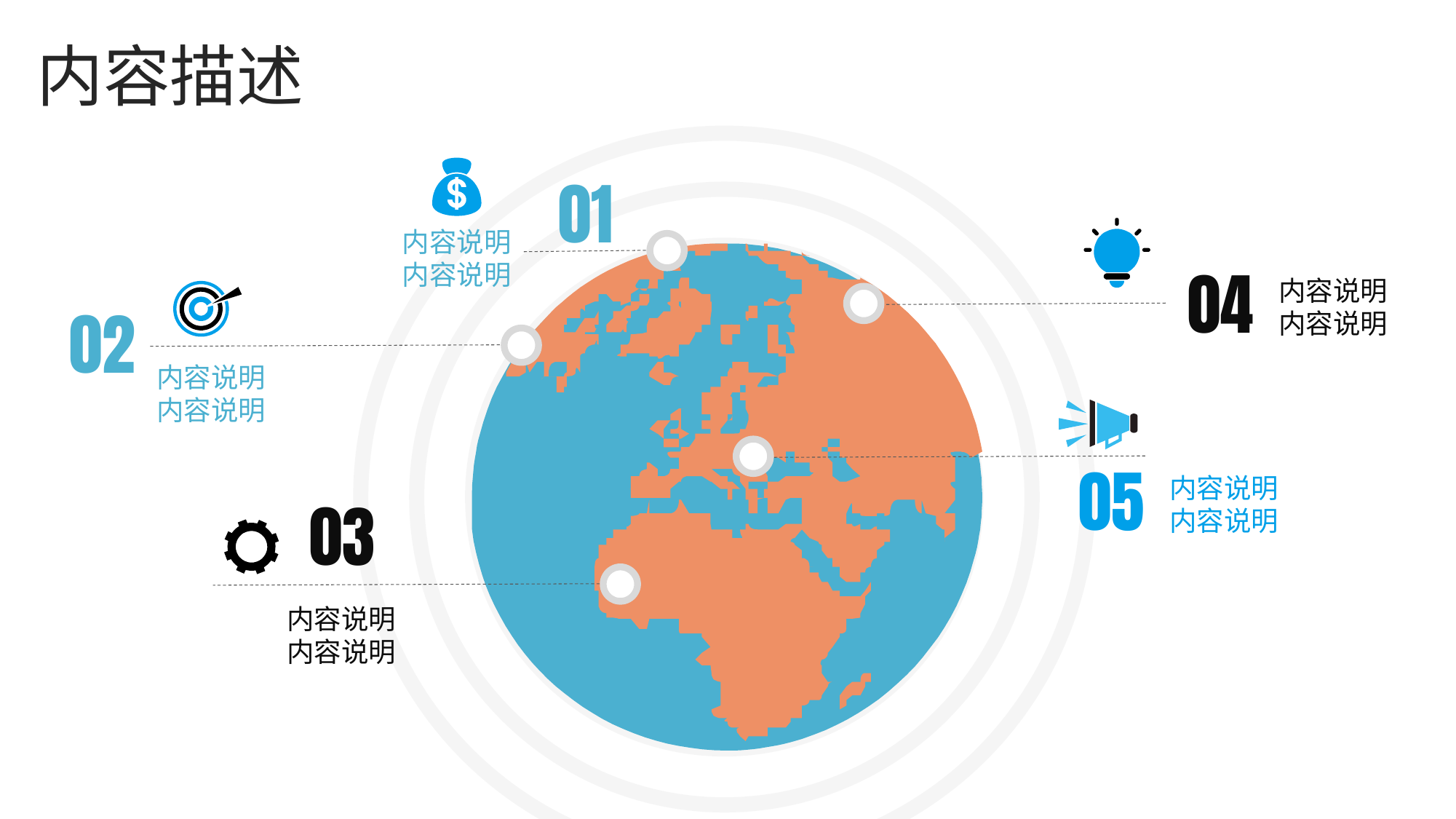

# 内容描述

01

内容说明
内容说明

04
内容说明
内容说明

02

内容说明
内容说明

05
内容说明
内容说明
03

内容说明
内容说明